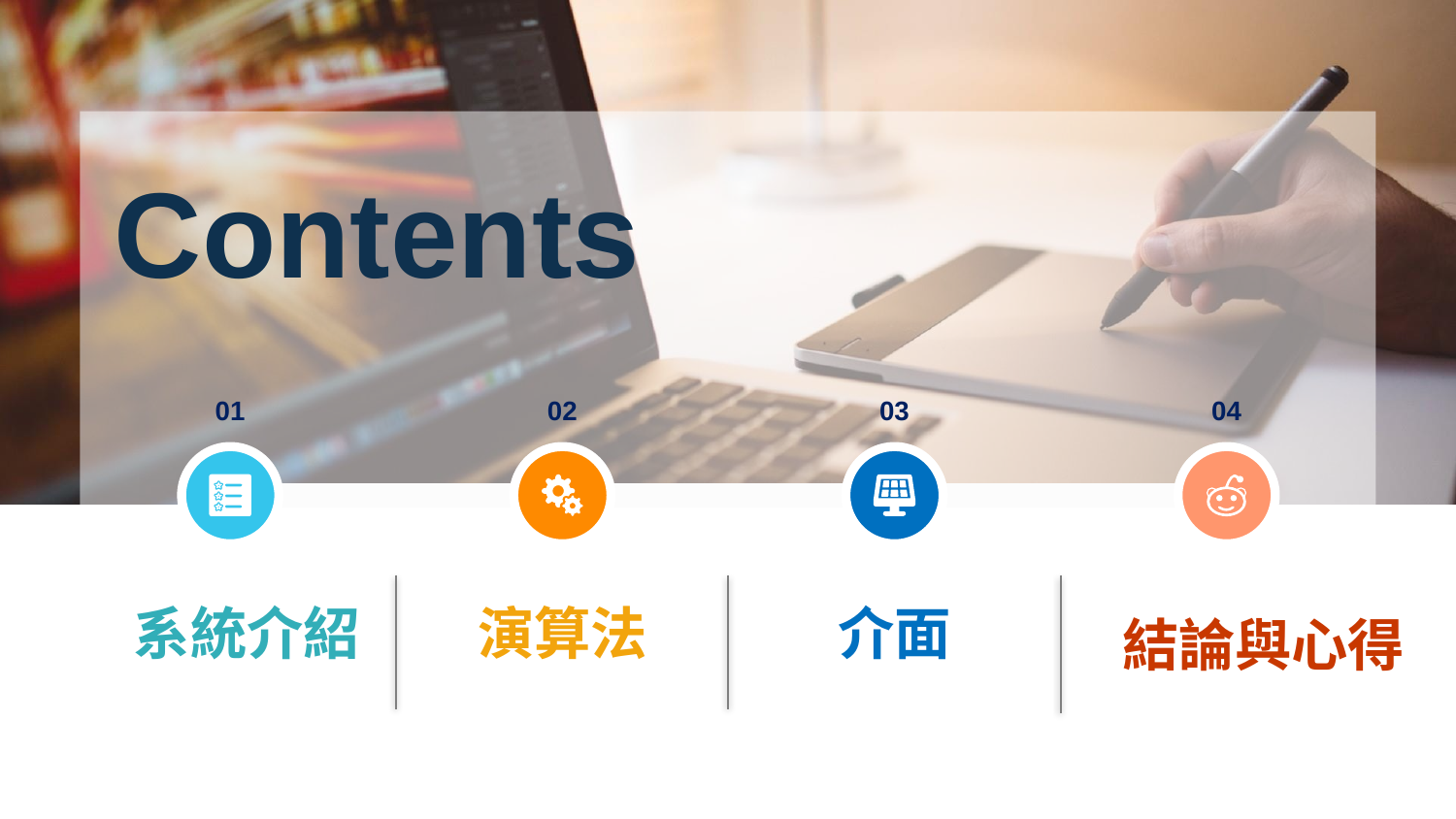

01
02
03
04

結論與心得
演算法
介面
2
# Contents
系統介紹